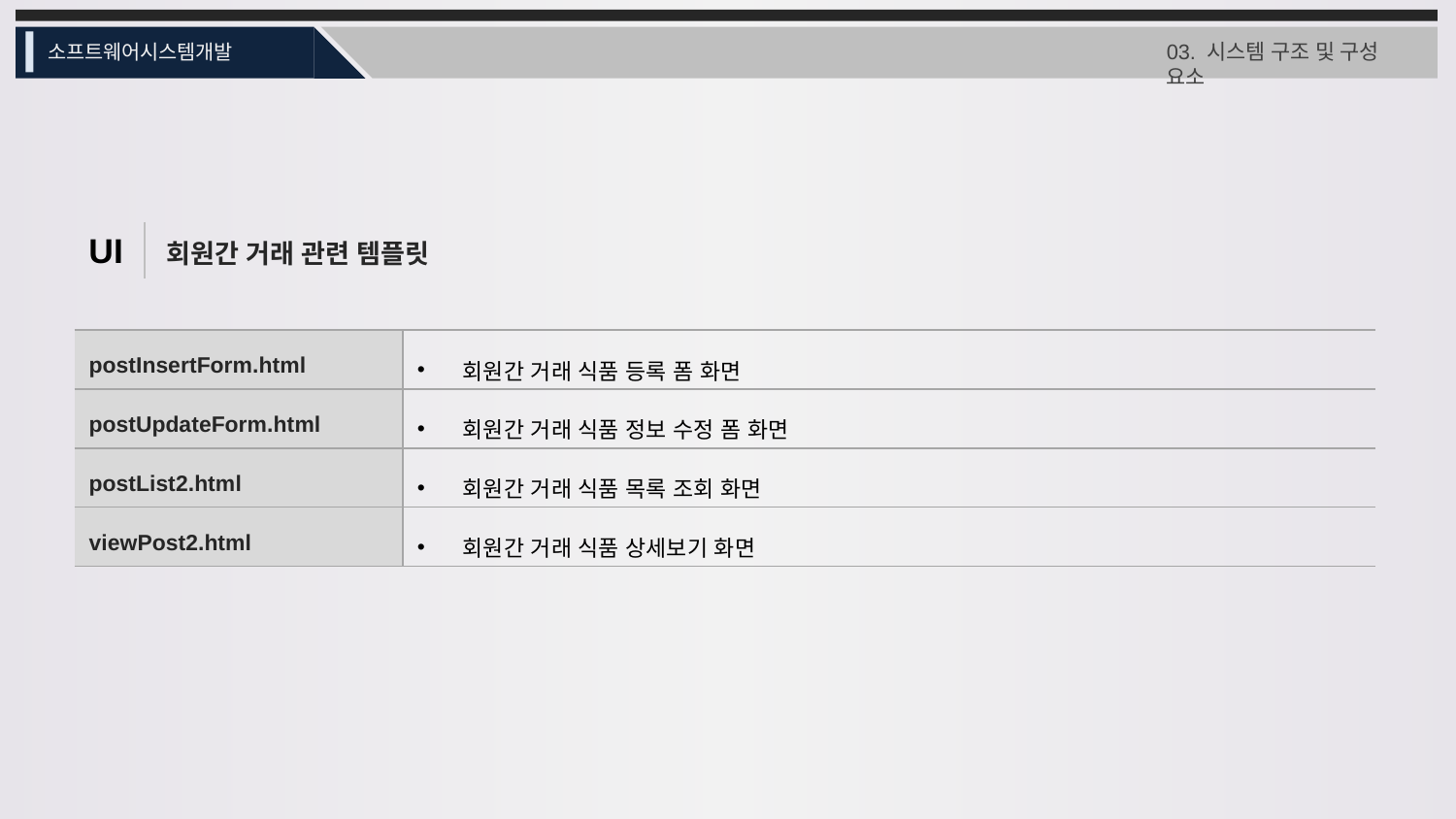

03. 시스템 구조 및 구성 요소
소프트웨어시스템개발
회원간 거래 관련 템플릿
UI
| postInsertForm.html | 회원간 거래 식품 등록 폼 화면 |
| --- | --- |
| postUpdateForm.html | 회원간 거래 식품 정보 수정 폼 화면 |
| postList2.html | 회원간 거래 식품 목록 조회 화면 |
| viewPost2.html | 회원간 거래 식품 상세보기 화면 |